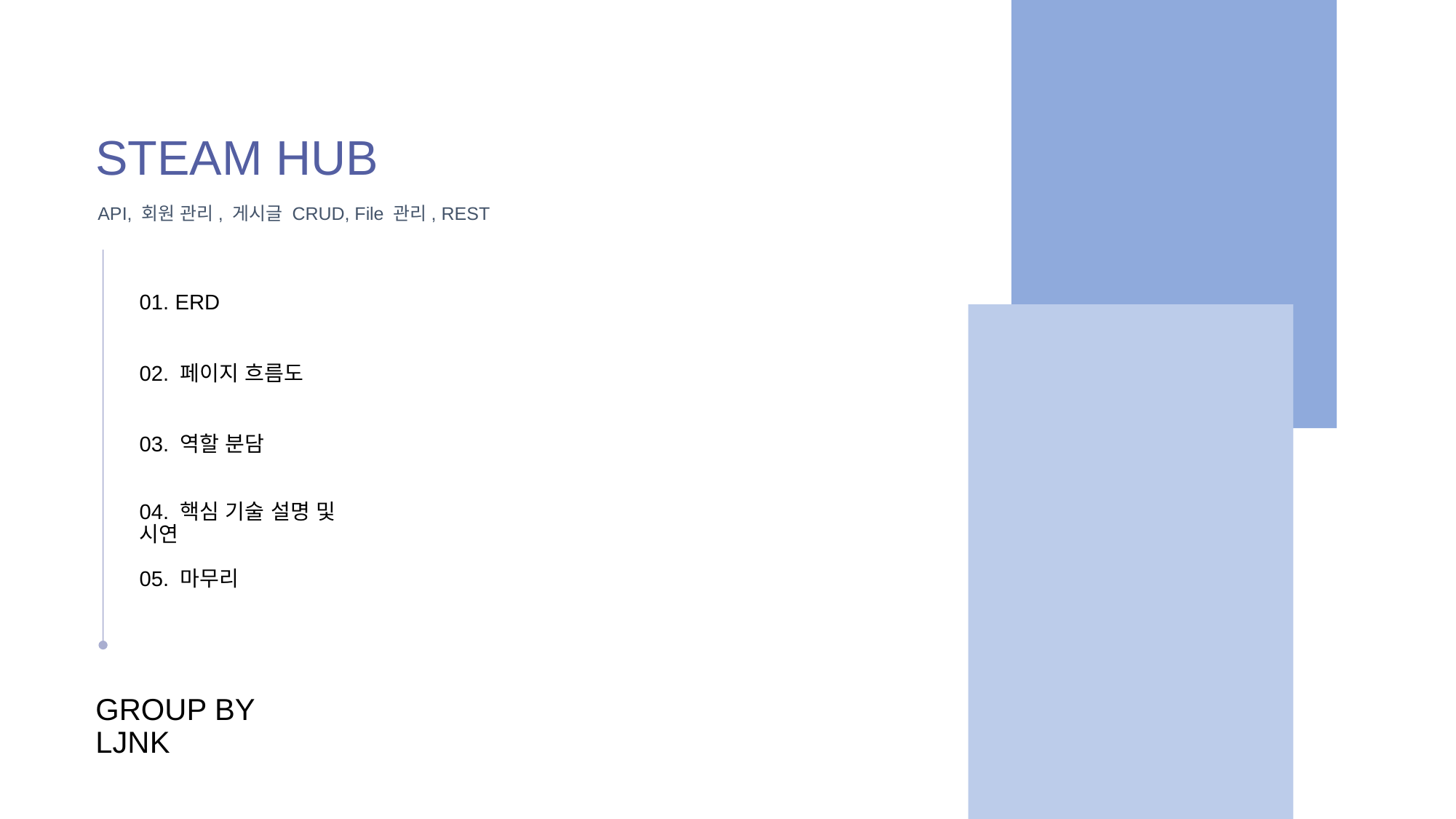

STEAM HUB
API, 회원 관리, 게시글 CRUD, File 관리, REST
01. ERD

02. 페이지 흐름도
03. 역할 분담
04. 핵심 기술 설명 및 시연
05. 마무리
GROUP BY LJNK